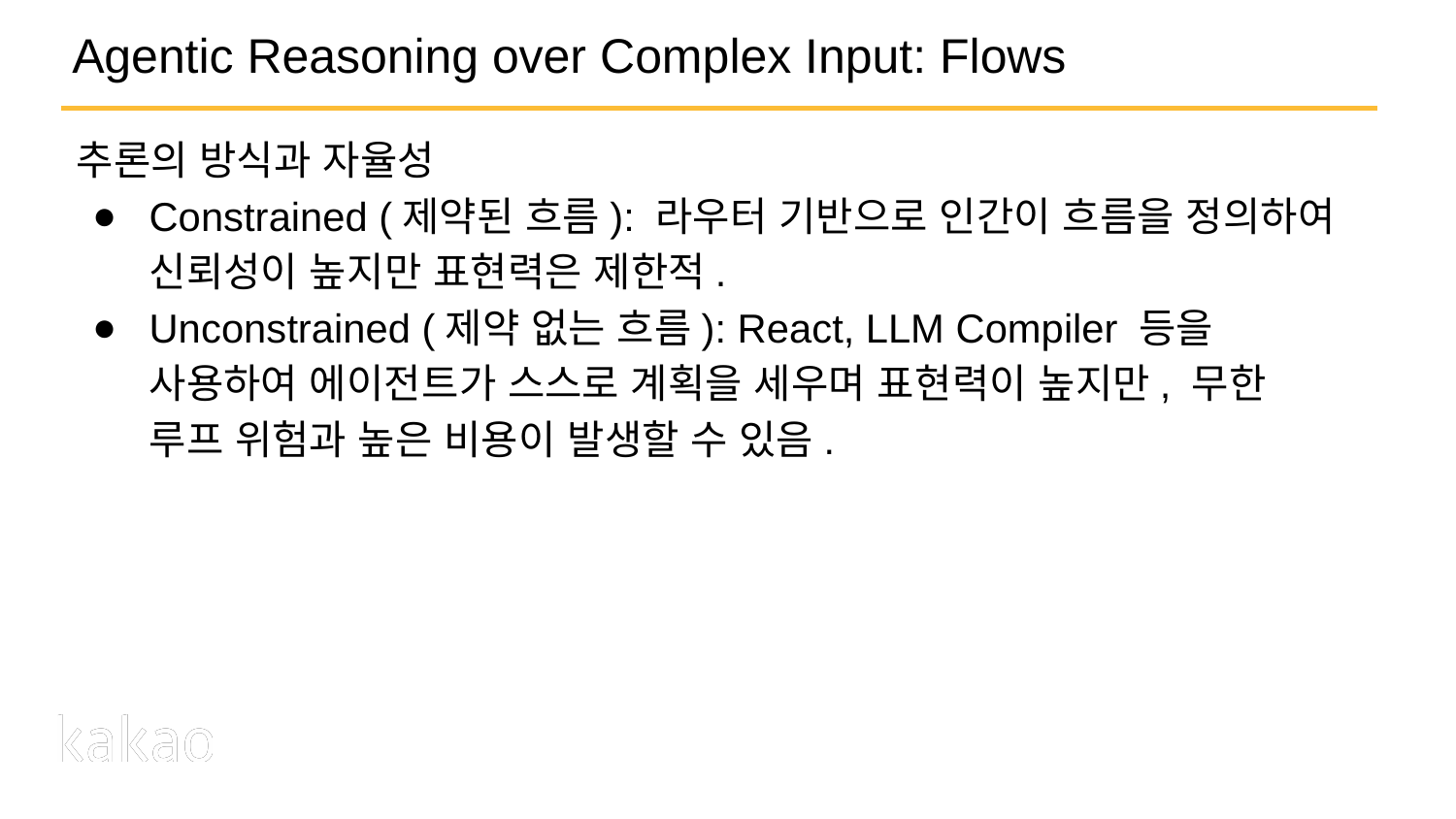

# Agentic Reasoning over Complex Input: Flows
추론의 방식과 자율성
Constrained (제약된 흐름): 라우터 기반으로 인간이 흐름을 정의하여 신뢰성이 높지만 표현력은 제한적.
Unconstrained (제약 없는 흐름): React, LLM Compiler 등을 사용하여 에이전트가 스스로 계획을 세우며 표현력이 높지만, 무한 루프 위험과 높은 비용이 발생할 수 있음.